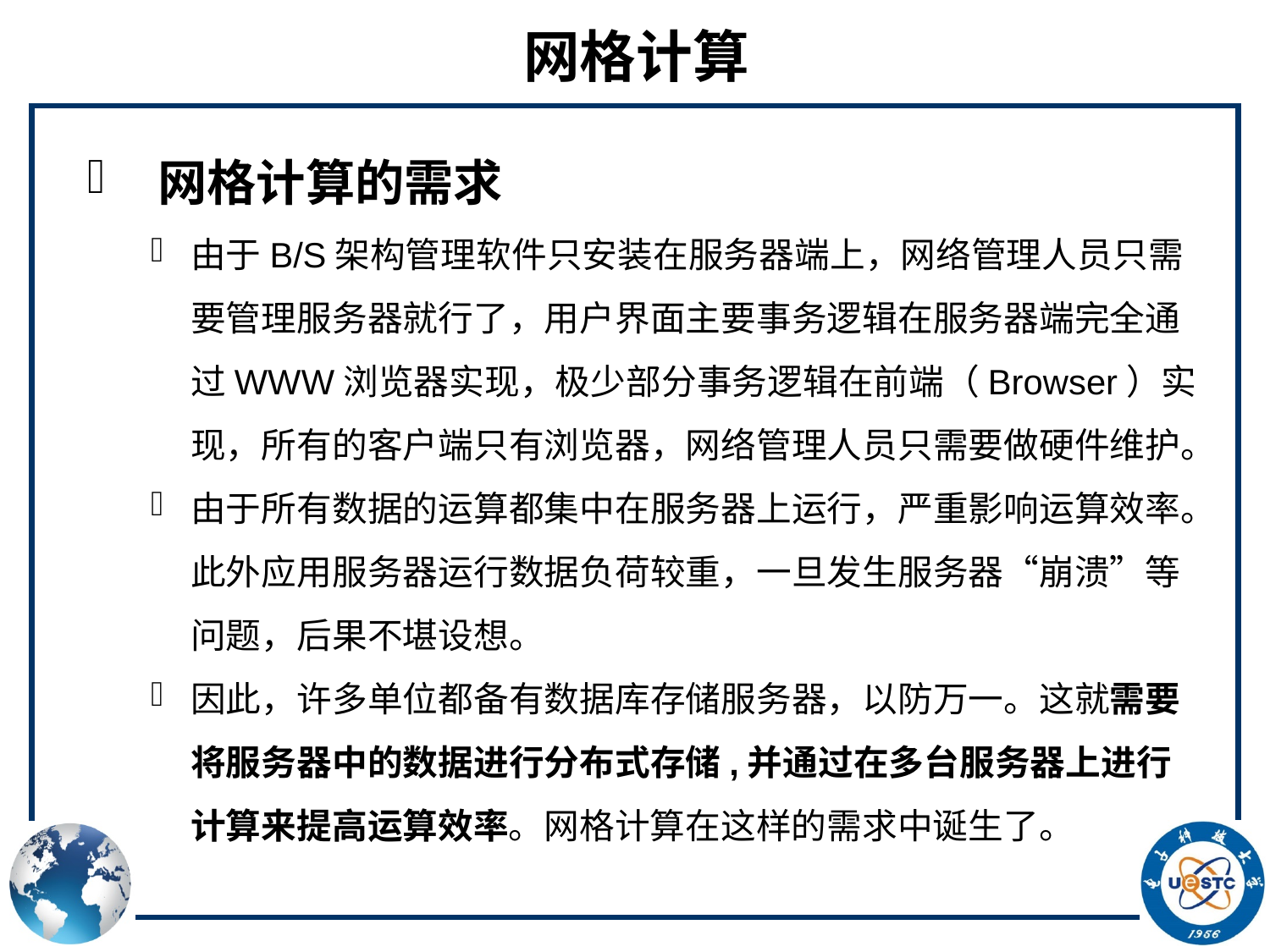

# 网格计算
 网格计算的需求
由于B/S架构管理软件只安装在服务器端上，网络管理人员只需要管理服务器就行了，用户界面主要事务逻辑在服务器端完全通过WWW浏览器实现，极少部分事务逻辑在前端（Browser）实现，所有的客户端只有浏览器，网络管理人员只需要做硬件维护。
由于所有数据的运算都集中在服务器上运行，严重影响运算效率。此外应用服务器运行数据负荷较重，一旦发生服务器“崩溃”等问题，后果不堪设想。
因此，许多单位都备有数据库存储服务器，以防万一。这就需要将服务器中的数据进行分布式存储,并通过在多台服务器上进行计算来提高运算效率。网格计算在这样的需求中诞生了。